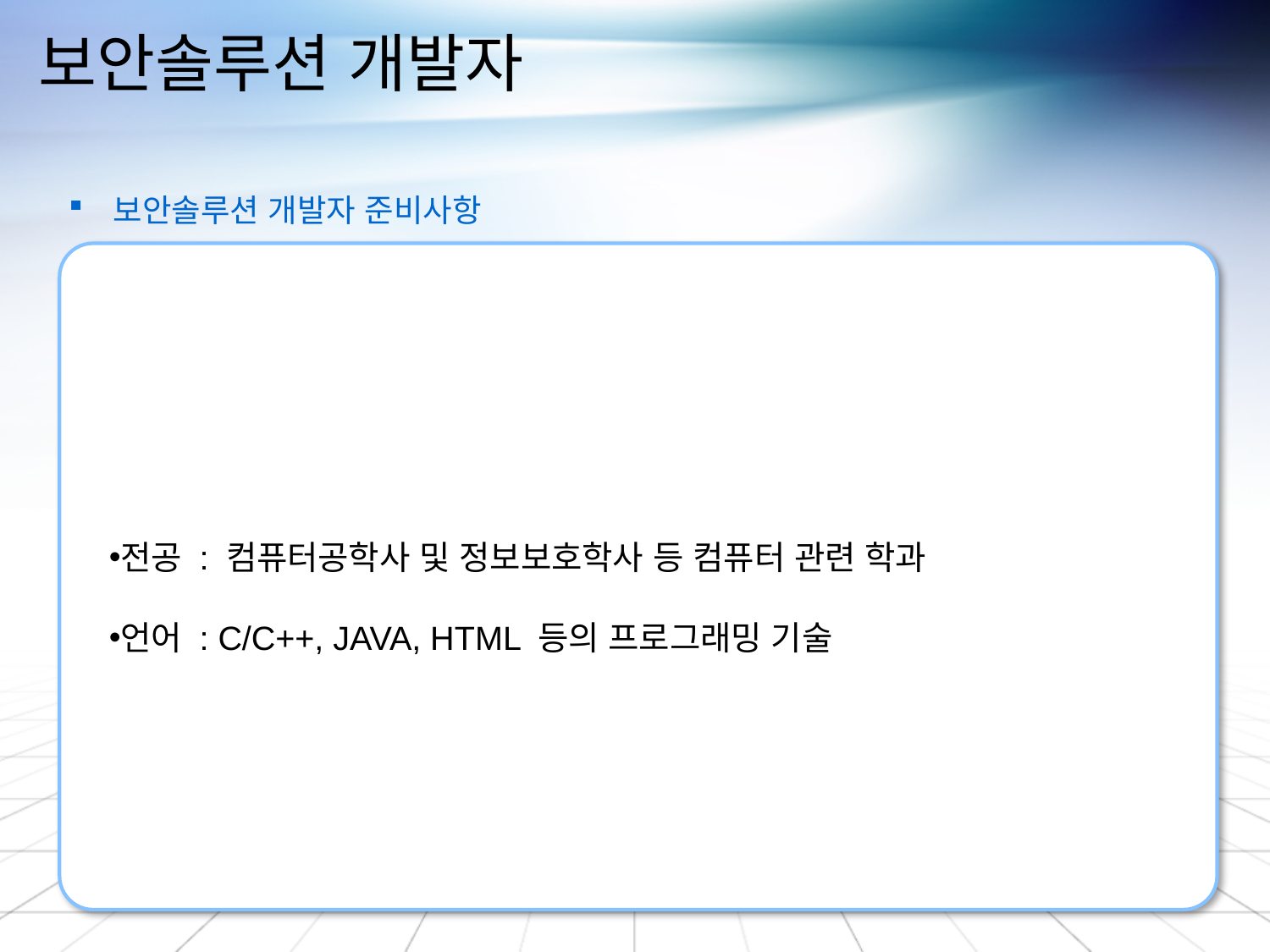

# 보안솔루션 개발자
 보안솔루션 개발자 준비사항

전공 : 컴퓨터공학사 및 정보보호학사 등 컴퓨터 관련 학과
언어 : C/C++, JAVA, HTML 등의 프로그래밍 기술